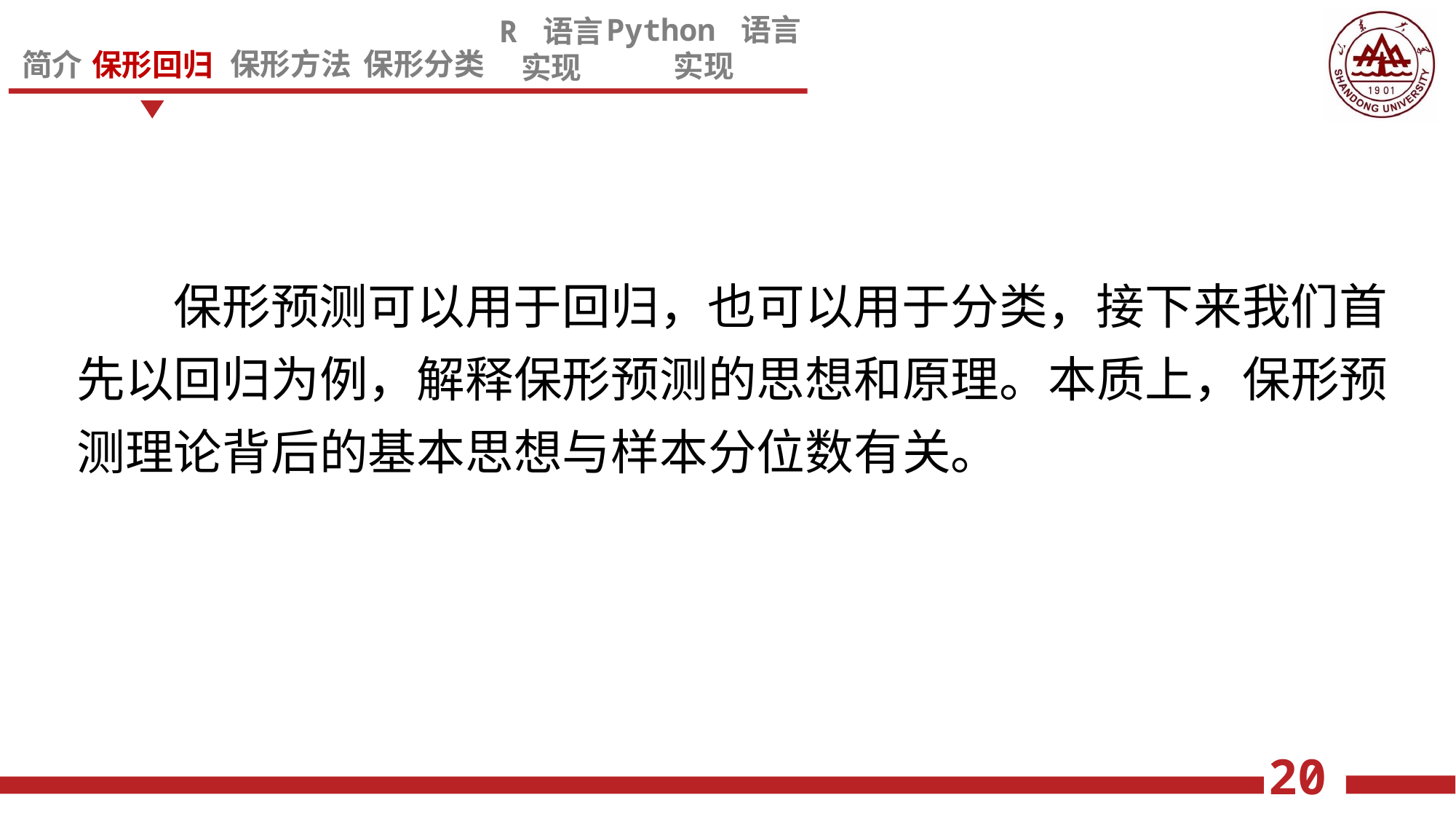

保形预测可以用于回归，也可以用于分类，接下来我们首先以回归为例，解释保形预测的思想和原理。本质上，保形预测理论背后的基本思想与样本分位数有关。